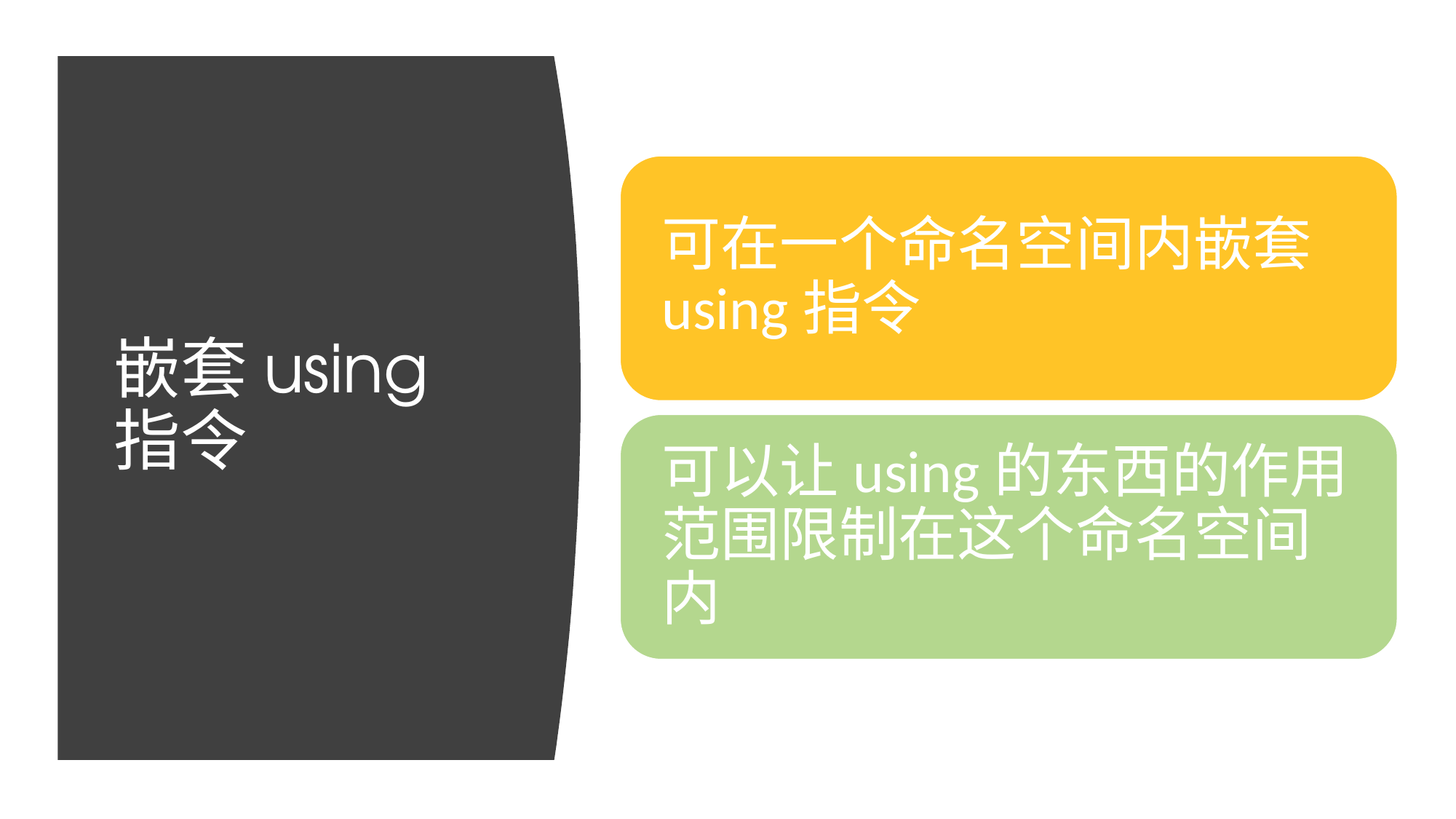

可在一个命名空间内嵌套using指令
可以让using的东西的作用范围限制在这个命名空间内

# 嵌套using指令